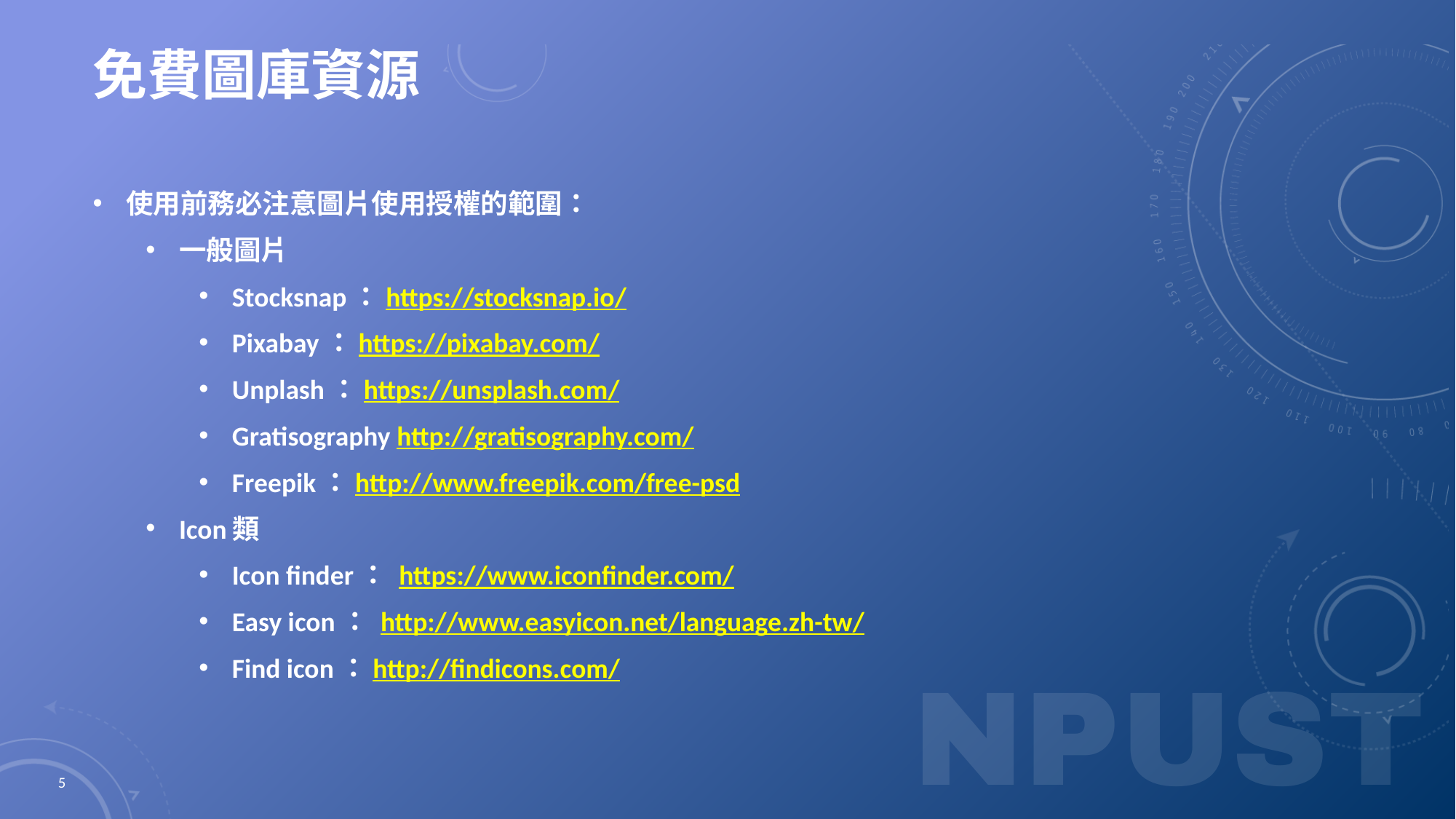

# 免費圖庫資源
使用前務必注意圖片使用授權的範圍：
一般圖片
Stocksnap：https://stocksnap.io/
Pixabay：https://pixabay.com/
Unplash：https://unsplash.com/
Gratisography http://gratisography.com/
Freepik：http://www.freepik.com/free-psd
Icon類
Icon finder： https://www.iconfinder.com/
Easy icon： http://www.easyicon.net/language.zh-tw/
Find icon：http://findicons.com/

5